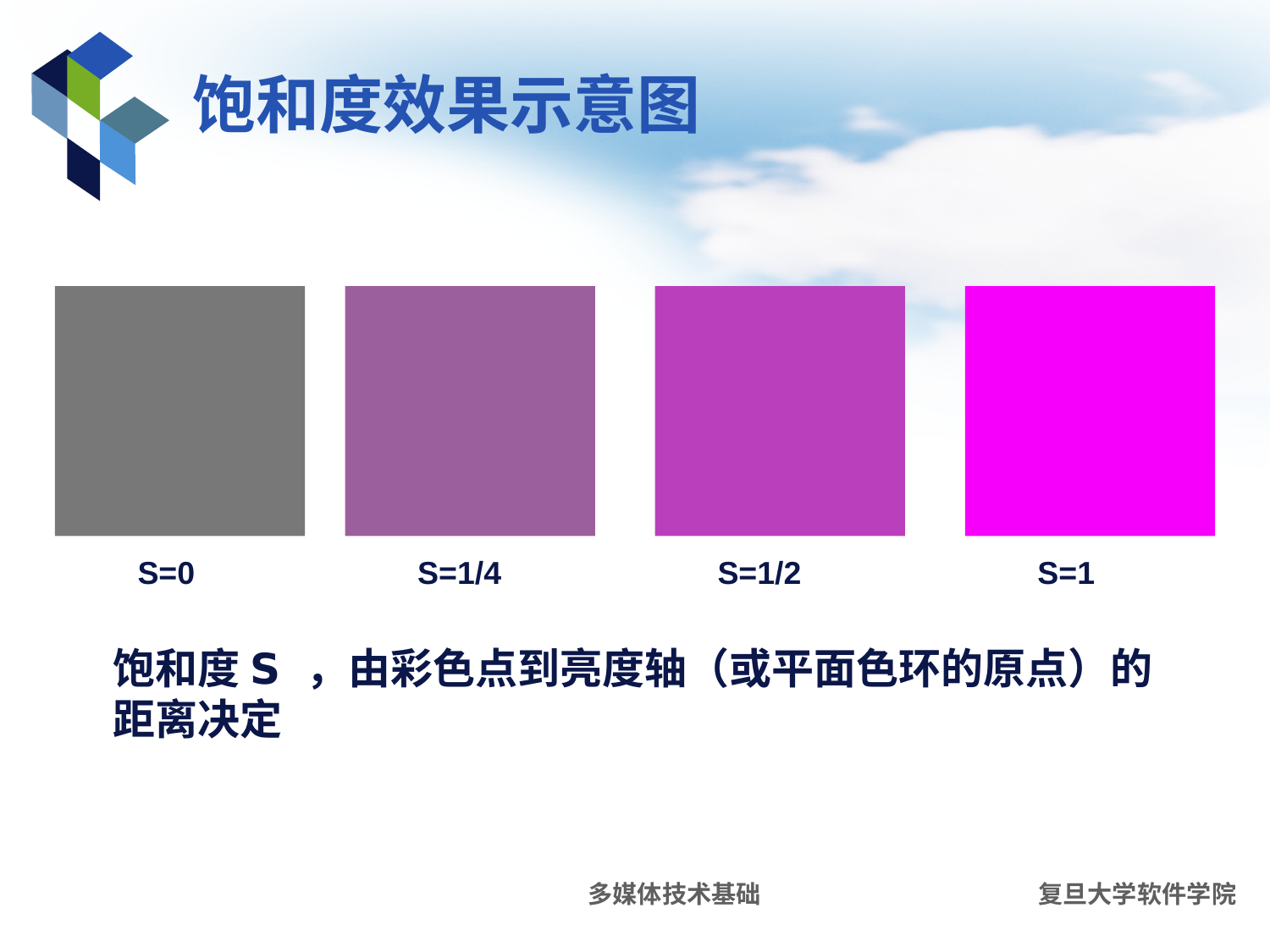

# 饱和度效果示意图

S=0

S=1/4

S=1/2

S=1
饱和度S ，由彩色点到亮度轴（或平面色环的原点）的距离决定
多媒体技术基础